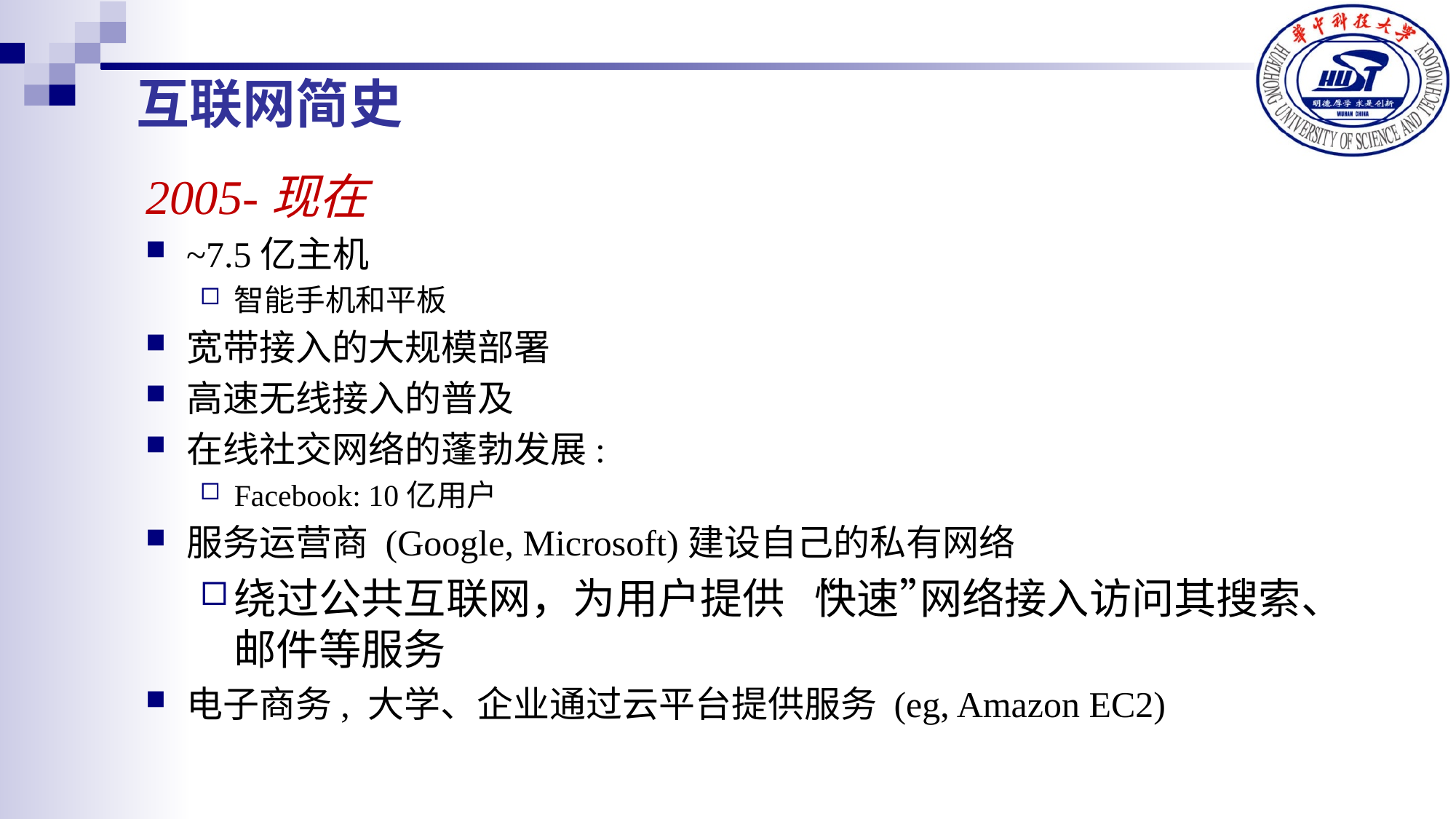

互联网简史
2005-现在
~7.5亿主机
智能手机和平板
宽带接入的大规模部署
高速无线接入的普及
在线社交网络的蓬勃发展:
Facebook: 10亿用户
服务运营商 (Google, Microsoft)建设自己的私有网络
绕过公共互联网，为用户提供 “快速”网络接入访问其搜索、邮件等服务
电子商务, 大学、企业通过云平台提供服务 (eg, Amazon EC2)